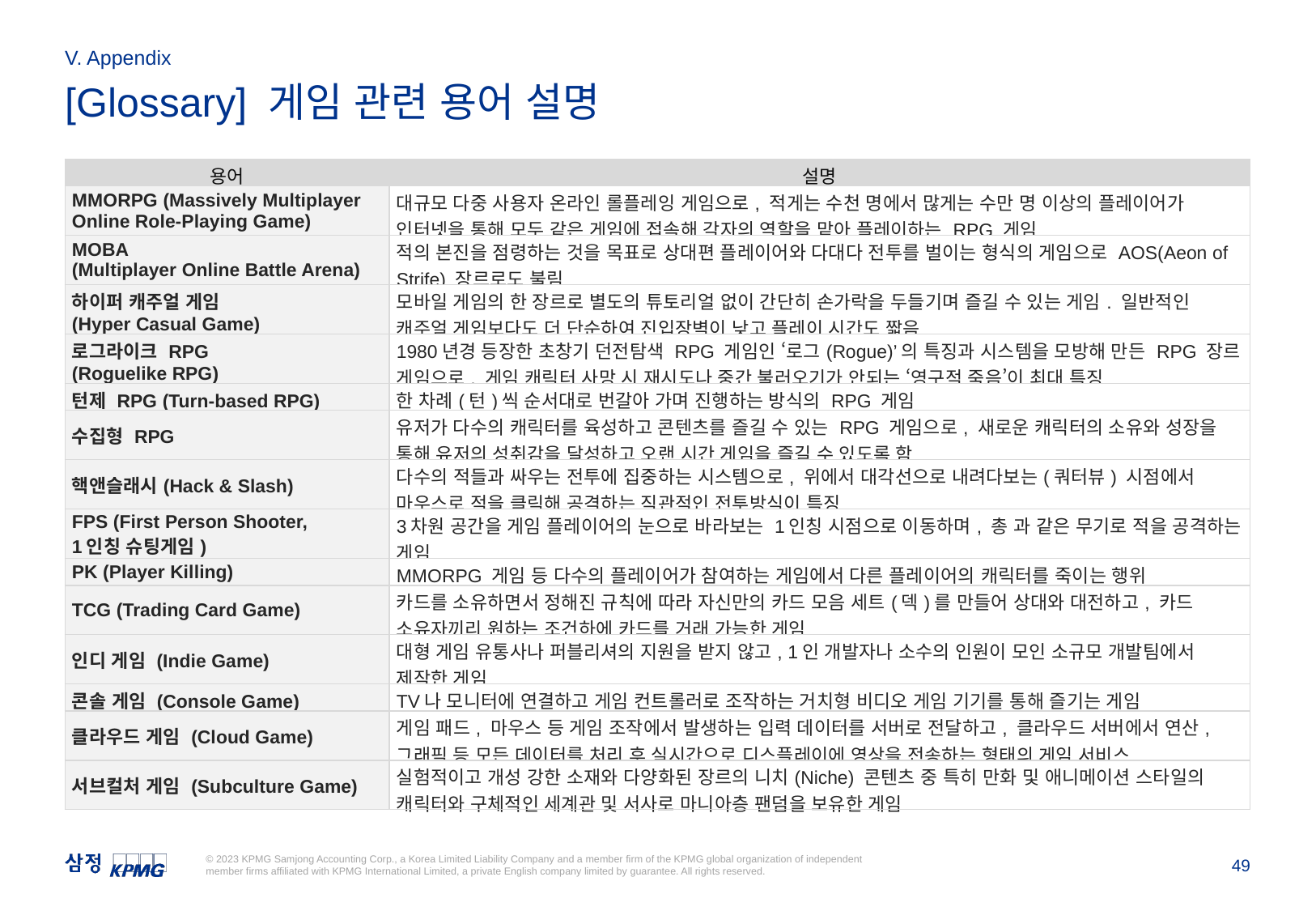

V. Appendix
[Glossary] 게임 관련 용어 설명
| 용어 | 설명 |
| --- | --- |
| MMORPG (Massively Multiplayer Online Role-Playing Game) | 대규모 다중 사용자 온라인 롤플레잉 게임으로, 적게는 수천 명에서 많게는 수만 명 이상의 플레이어가 인터넷을 통해 모두 같은 게임에 접속해 각자의 역할을 맡아 플레이하는 RPG 게임 |
| MOBA (Multiplayer Online Battle Arena) | 적의 본진을 점령하는 것을 목표로 상대편 플레이어와 다대다 전투를 벌이는 형식의 게임으로 AOS(Aeon of Strife) 장르로도 불림 |
| 하이퍼 캐주얼 게임 (Hyper Casual Game) | 모바일 게임의 한 장르로 별도의 튜토리얼 없이 간단히 손가락을 두들기며 즐길 수 있는 게임. 일반적인 캐주얼 게임보다도 더 단순하여 진입장벽이 낮고 플레이 시간도 짧음 |
| 로그라이크 RPG (Roguelike RPG) | 1980년경 등장한 초창기 던전탐색 RPG 게임인 ‘로그(Rogue)’의 특징과 시스템을 모방해 만든 RPG 장르 게임으로, 게임 캐릭터 사망 시 재시도나 중간 불러오기가 안되는 ‘영구적 죽음’이 최대 특징 |
| 턴제 RPG (Turn-based RPG) | 한 차례(턴)씩 순서대로 번갈아 가며 진행하는 방식의 RPG 게임 |
| 수집형 RPG | 유저가 다수의 캐릭터를 육성하고 콘텐츠를 즐길 수 있는 RPG 게임으로, 새로운 캐릭터의 소유와 성장을 통해 유저의 성취감을 달성하고 오랜 시간 게임을 즐길 수 있도록 함 |
| 핵앤슬래시(Hack & Slash) | 다수의 적들과 싸우는 전투에 집중하는 시스템으로, 위에서 대각선으로 내려다보는(쿼터뷰) 시점에서 마우스로 적을 클릭해 공격하는 직관적인 전투방식이 특징 |
| FPS (First Person Shooter, 1인칭 슈팅게임) | 3차원 공간을 게임 플레이어의 눈으로 바라보는 1인칭 시점으로 이동하며, 총 과 같은 무기로 적을 공격하는 게임 |
| PK (Player Killing) | MMORPG 게임 등 다수의 플레이어가 참여하는 게임에서 다른 플레이어의 캐릭터를 죽이는 행위 |
| TCG (Trading Card Game) | 카드를 소유하면서 정해진 규칙에 따라 자신만의 카드 모음 세트(덱)를 만들어 상대와 대전하고, 카드 소유자끼리 원하는 조건하에 카드를 거래 가능한 게임 |
| 인디 게임 (Indie Game) | 대형 게임 유통사나 퍼블리셔의 지원을 받지 않고, 1인 개발자나 소수의 인원이 모인 소규모 개발팀에서 제작한 게임 |
| 콘솔 게임 (Console Game) | TV나 모니터에 연결하고 게임 컨트롤러로 조작하는 거치형 비디오 게임 기기를 통해 즐기는 게임 |
| 클라우드 게임 (Cloud Game) | 게임 패드, 마우스 등 게임 조작에서 발생하는 입력 데이터를 서버로 전달하고, 클라우드 서버에서 연산, 그래픽 등 모든 데이터를 처리 후 실시간으로 디스플레이에 영상을 전송하는 형태의 게임 서비스 |
| 서브컬처 게임 (Subculture Game) | 실험적이고 개성 강한 소재와 다양화된 장르의 니치(Niche) 콘텐츠 중 특히 만화 및 애니메이션 스타일의 캐릭터와 구체적인 세계관 및 서사로 마니아층 팬덤을 보유한 게임 |
Source: 언론보도 종합, 삼정KPMG 경제연구원